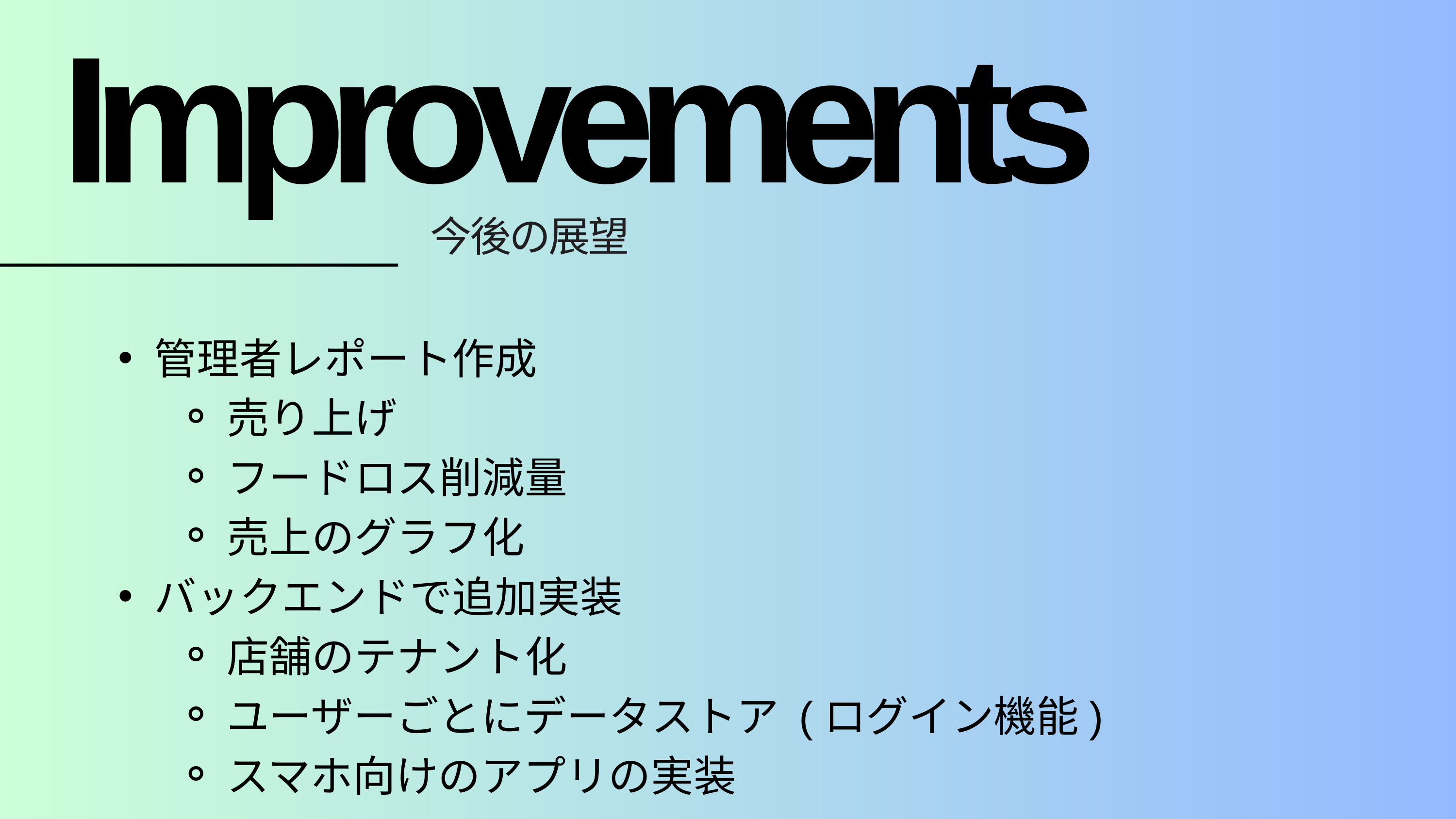

Improvements
今後の展望

管理者レポート作成
売り上げ
フードロス削減量
売上のグラフ化
バックエンドで追加実装
店舗のテナント化
ユーザーごとにデータストア (ログイン機能)
スマホ向けのアプリの実装